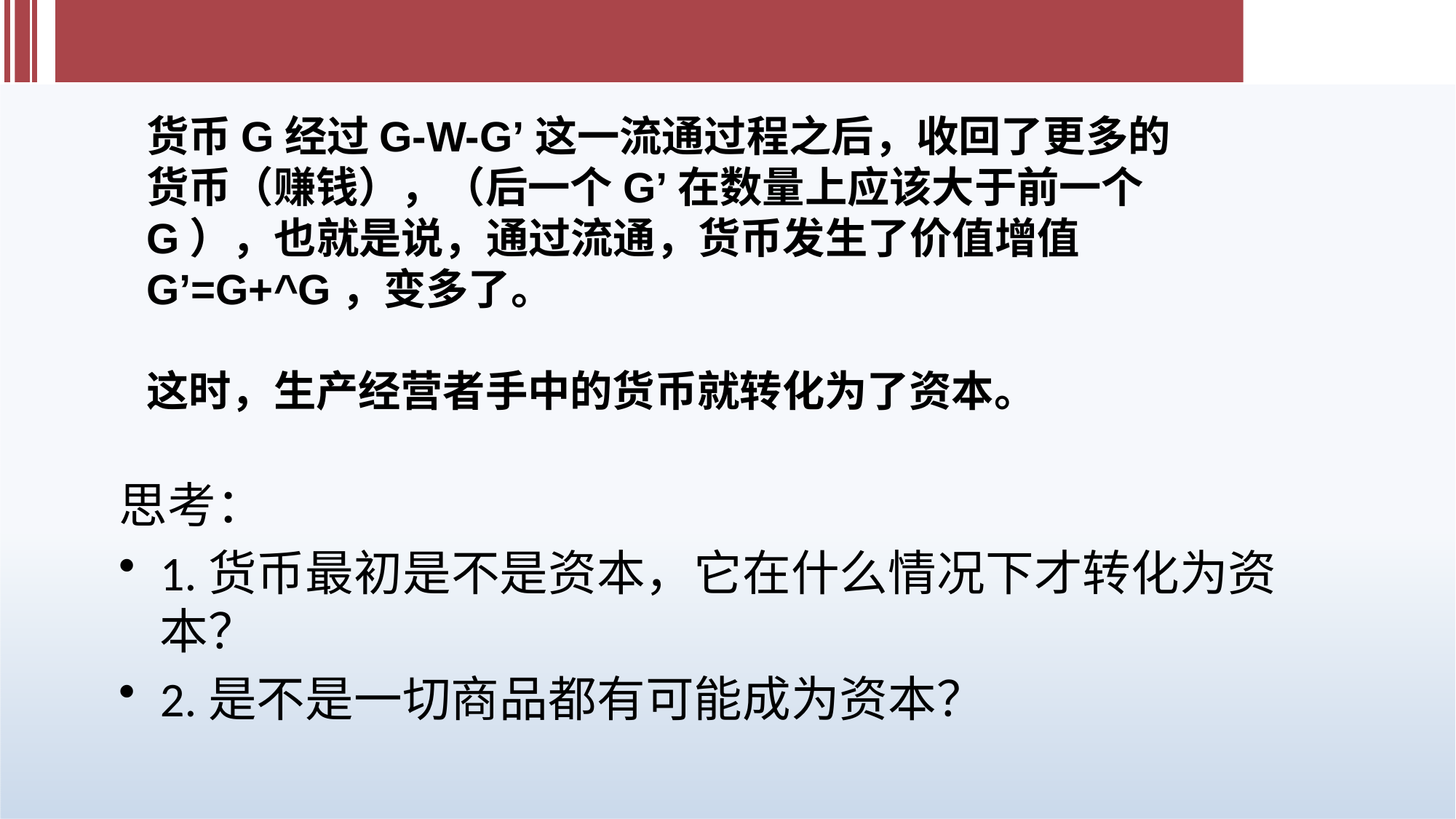

货币G经过G-W-G’这一流通过程之后，收回了更多的货币（赚钱），（后一个G’在数量上应该大于前一个G），也就是说，通过流通，货币发生了价值增值G’=G+^G，变多了。

这时，生产经营者手中的货币就转化为了资本。
思考：
1.货币最初是不是资本，它在什么情况下才转化为资本？
2.是不是一切商品都有可能成为资本？